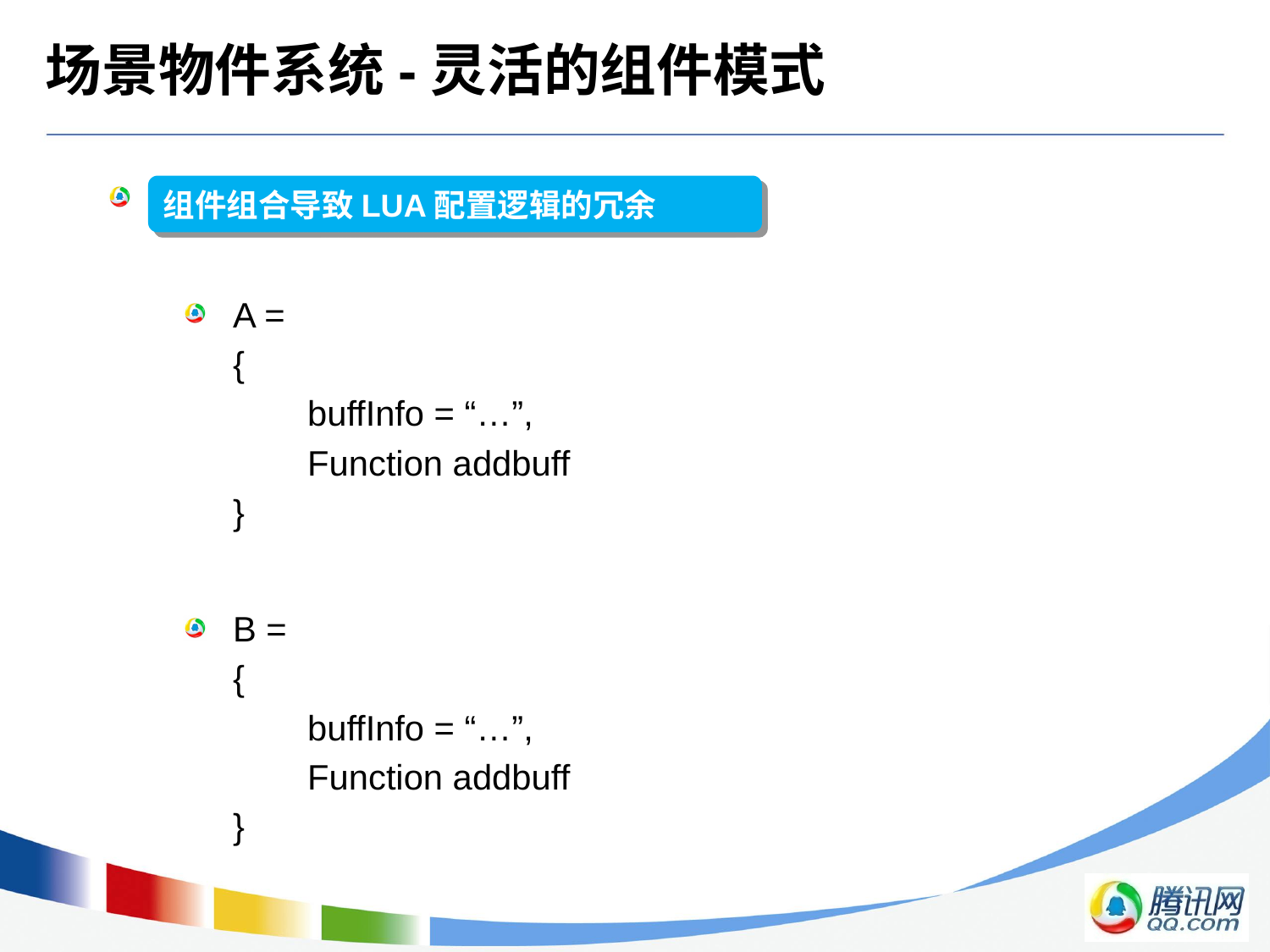

# 场景物件系统-灵活的组件模式
    1

A =
	{
	buffInfo = “…”,
	Function addbuff
	}

B =
	{
	buffInfo = “…”,
	Function addbuff
	}

组件组合导致LUA配置逻辑的冗余